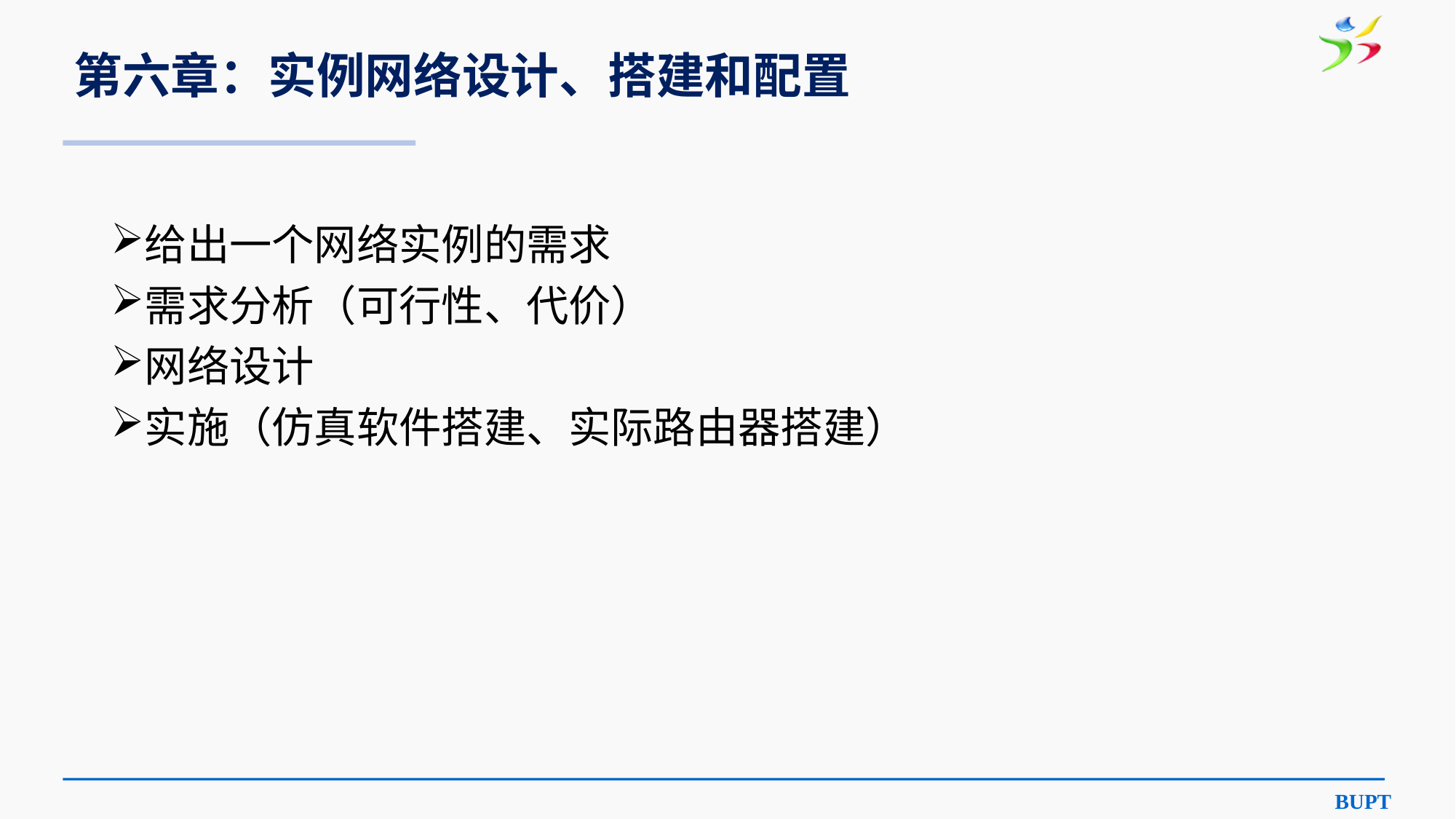

# 第六章：实例网络设计、搭建和配置
给出一个网络实例的需求
需求分析（可行性、代价）
网络设计
实施（仿真软件搭建、实际路由器搭建）